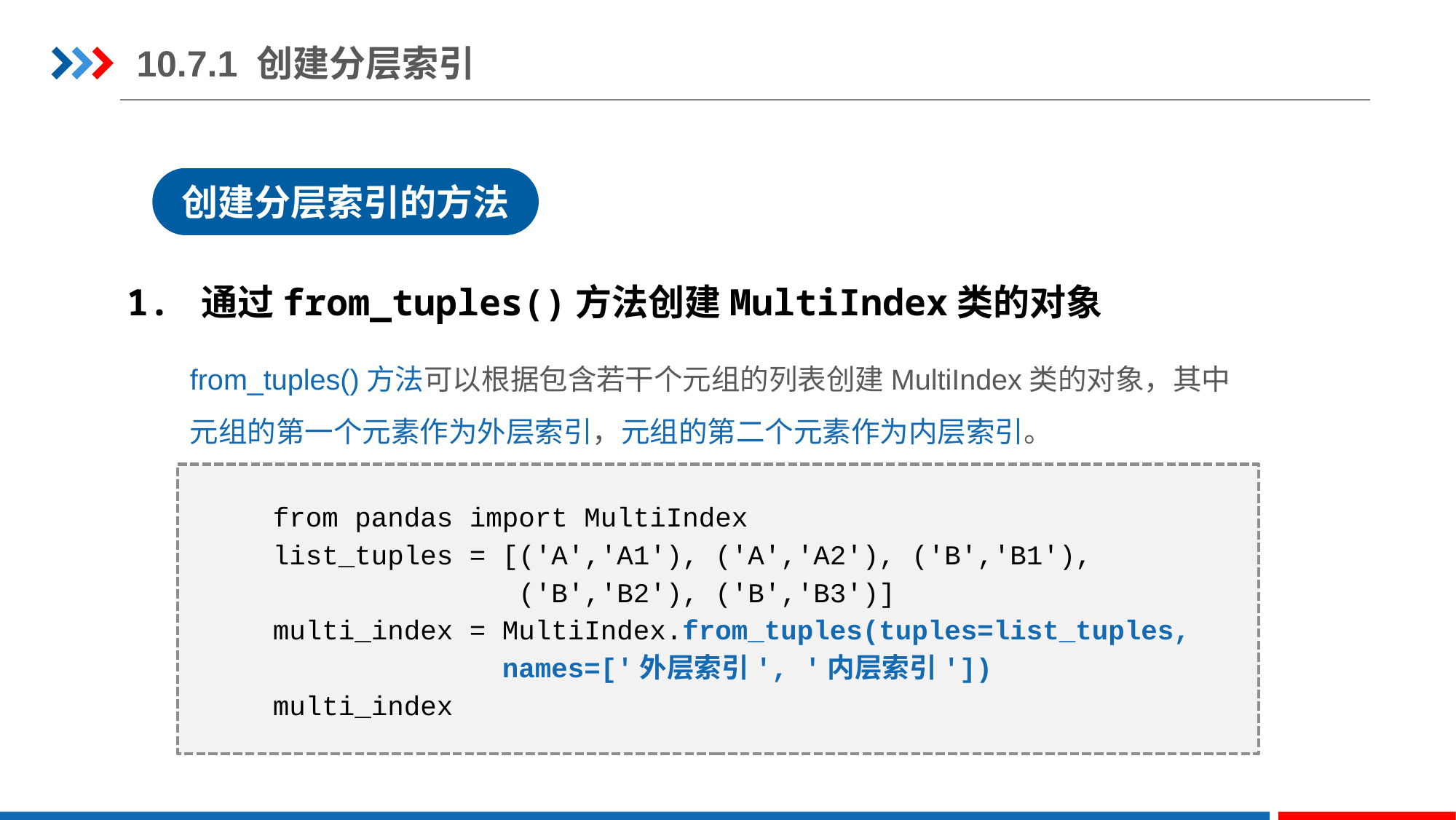

10.7.1 创建分层索引
创建分层索引的方法
1. 通过from_tuples()方法创建MultiIndex类的对象
from_tuples()方法可以根据包含若干个元组的列表创建MultiIndex类的对象，其中元组的第一个元素作为外层索引，元组的第二个元素作为内层索引。

from pandas import MultiIndex
list_tuples = [('A','A1'), ('A','A2'), ('B','B1'),
               ('B','B2'), ('B','B3')]
multi_index = MultiIndex.from_tuples(tuples=list_tuples,
              names=['外层索引', '内层索引'])
multi_index